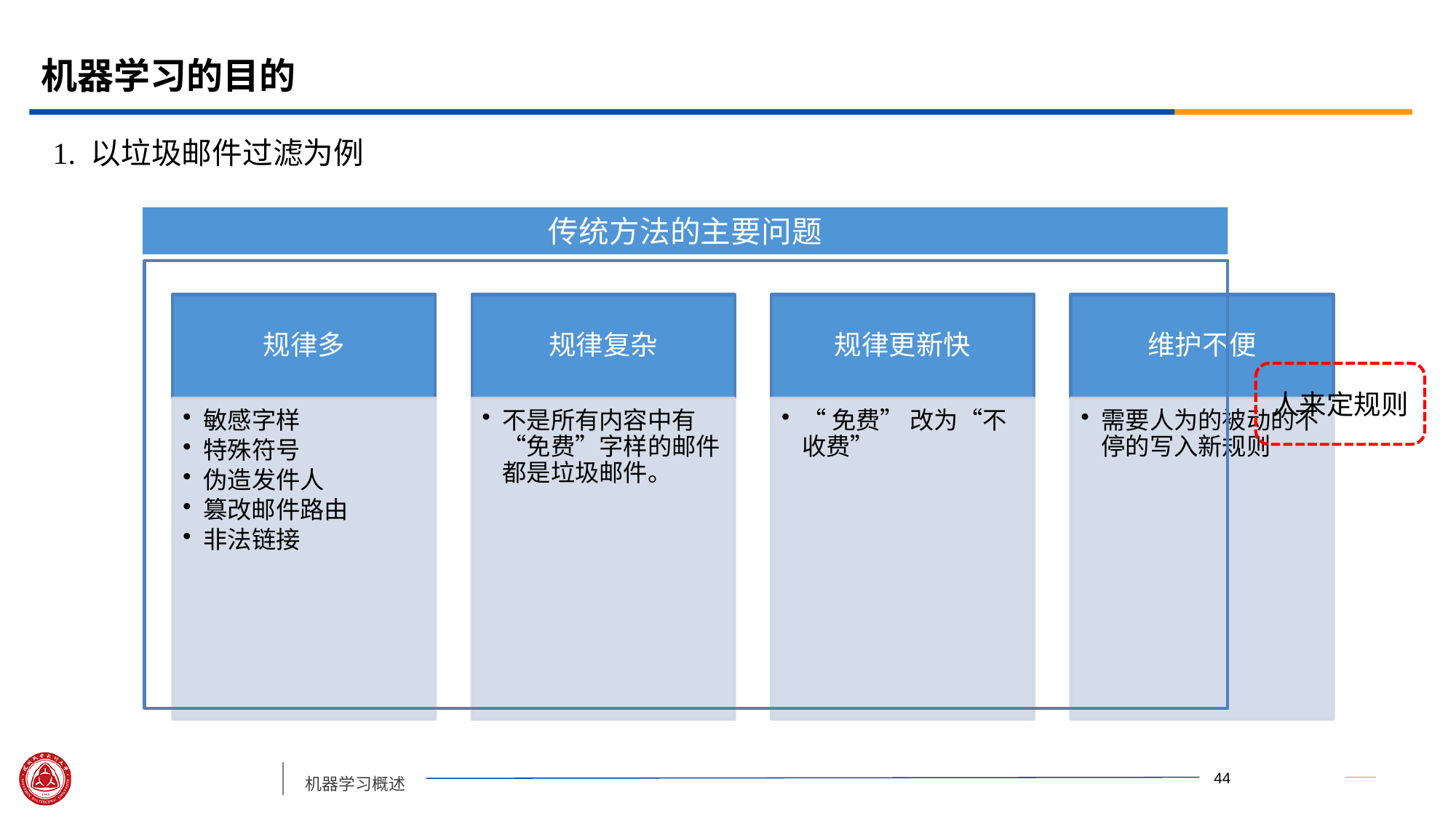

# 机器学习的目的
1. 以垃圾邮件过滤为例
传统方法的主要问题

规律多
敏感字样
特殊符号
伪造发件人
篡改邮件路由
非法链接
规律复杂
不是所有内容中有“免费”字样的邮件都是垃圾邮件。
规律更新快
“免费” 改为“不收费”
维护不便
需要人为的被动的不停的写入新规则
人来定规则